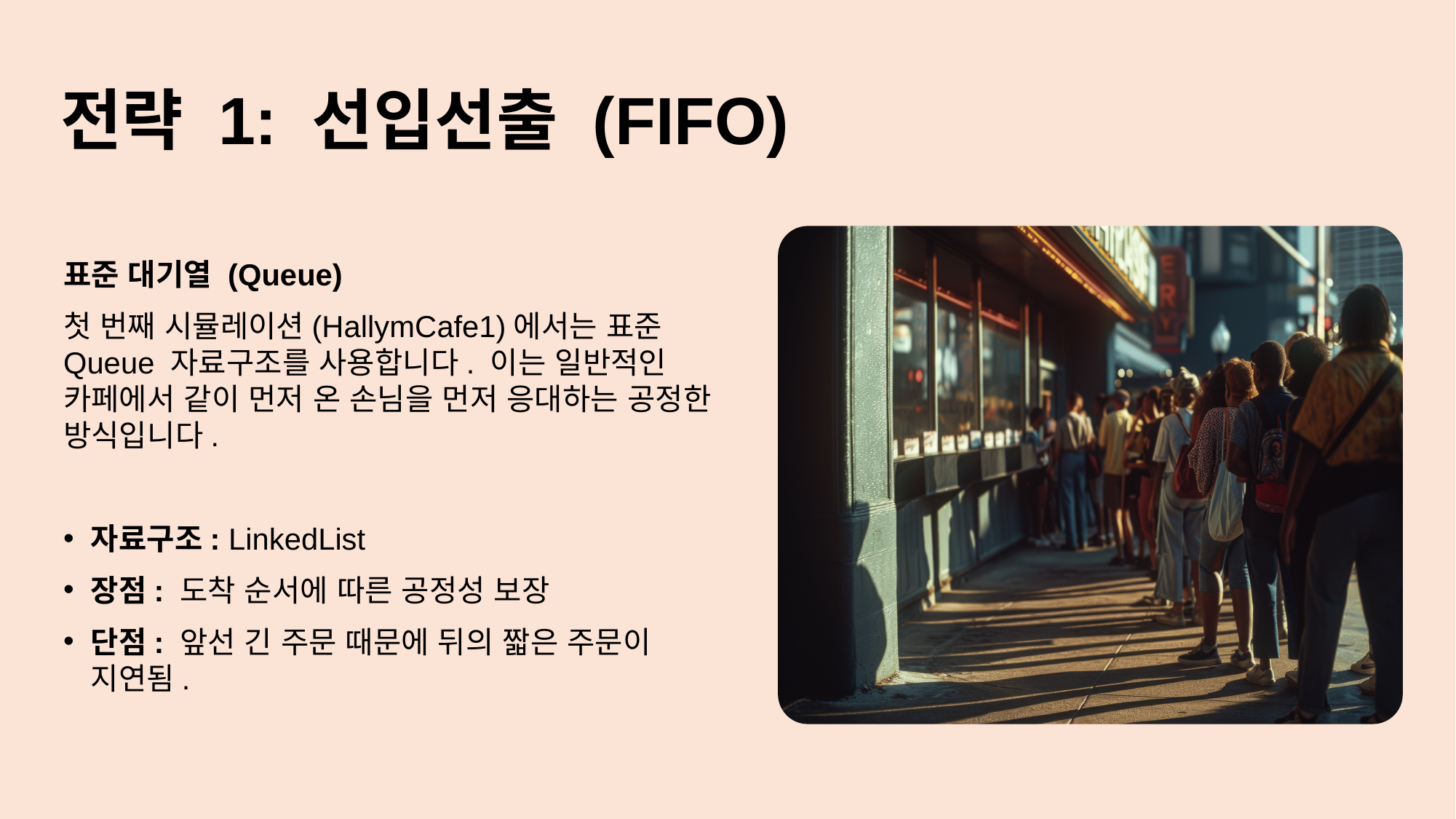

# 전략 1: 선입선출 (FIFO)

표준 대기열 (Queue)
첫 번째 시뮬레이션(HallymCafe1)에서는 표준 Queue 자료구조를 사용합니다. 이는 일반적인 카페에서 같이 먼저 온 손님을 먼저 응대하는 공정한 방식입니다.

자료구조: LinkedList
장점: 도착 순서에 따른 공정성 보장
단점: 앞선 긴 주문 때문에 뒤의 짧은 주문이 지연됨.